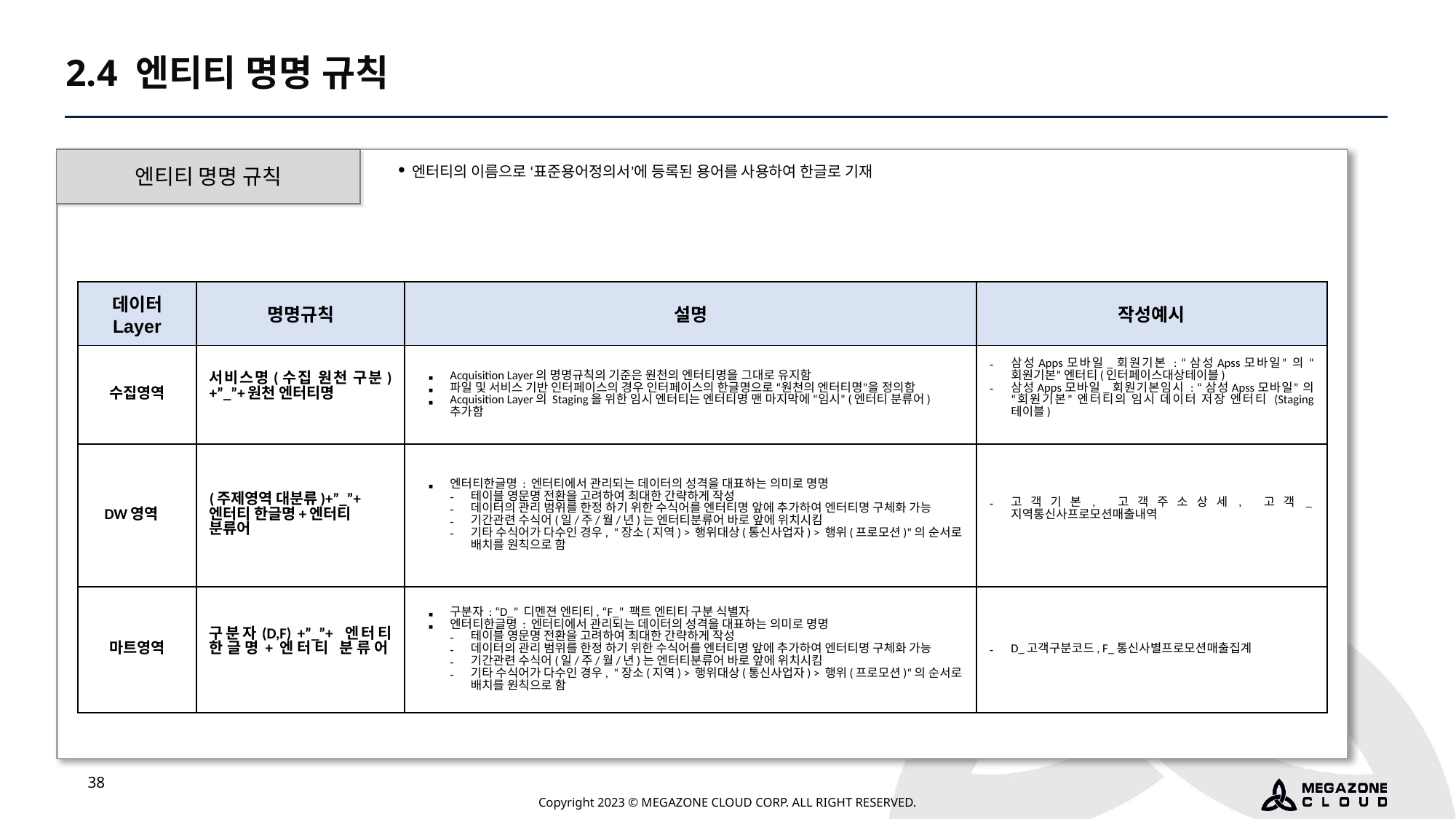

2.4 엔티티 명명 규칙
엔티티 명명 규칙

 엔터티의 이름으로 ‘표준용어정의서’에 등록된 용어를 사용하여 한글로 기재
| 데이터 Layer | 명명규칙 | 설명 | 작성예시 |
| --- | --- | --- | --- |
| 수집영역 | 서비스명(수집 원천 구분)+”\_”+원천 엔터티명 | Acquisition Layer의 명명규칙의 기준은 원천의 엔터티명을 그대로 유지함 파일 및 서비스 기반 인터페이스의 경우 인터페이스의 한글명으로 “원천의 엔터티명”을 정의함 Acquisition Layer의 Staging을 위한 임시 엔터티는 엔터티명 맨 마지막에 “임시”(엔터티 분류어) 추가함 | 삼성Apps모바일\_회원기본 : “삼성Apss모바일” 의 “회원기본” 엔터티(인터페이스대상테이블) 삼성Apps모바일\_회원기본임시 : “삼성Apss모바일” 의 “회원기본” 엔터티의 임시 데이터 저장 엔터티 (Staging 테이블) |
| DW영역 | (주제영역 대분류)+”\_”+엔터티 한글명+엔터티 분류어 | 엔터티한글명 : 엔터티에서 관리되는 데이터의 성격을 대표하는 의미로 명명 테이블 영문명 전환을 고려하여 최대한 간략하게 작성 데이터의 관리 범위를 한정 하기 위한 수식어를 엔터티명 앞에 추가하여 엔터티명 구체화 가능 기간관련 수식어(일/주/월/년)는 엔터티분류어 바로 앞에 위치시킴 기타 수식어가 다수인 경우, “장소(지역) > 행위대상(통신사업자) > 행위(프로모션)“의 순서로 배치를 원칙으로 함 | 고객기본, 고객주소상세, 고객\_지역통신사프로모션매출내역 |
| 마트영역 | 구분자(D,F) +”\_”+ 엔터티 한글명+엔터티 분류어 | 구분자 : “D\_” 디멘젼 엔티티, “F\_” 팩트 엔티티 구분 식별자 엔터티한글명 : 엔터티에서 관리되는 데이터의 성격을 대표하는 의미로 명명 테이블 영문명 전환을 고려하여 최대한 간략하게 작성 데이터의 관리 범위를 한정 하기 위한 수식어를 엔터티명 앞에 추가하여 엔터티명 구체화 가능 기간관련 수식어(일/주/월/년)는 엔터티분류어 바로 앞에 위치시킴 기타 수식어가 다수인 경우, “장소(지역) > 행위대상(통신사업자) > 행위(프로모션)“의 순서로 배치를 원칙으로 함 | D\_고객구분코드, F\_통신사별프로모션매출집계 |